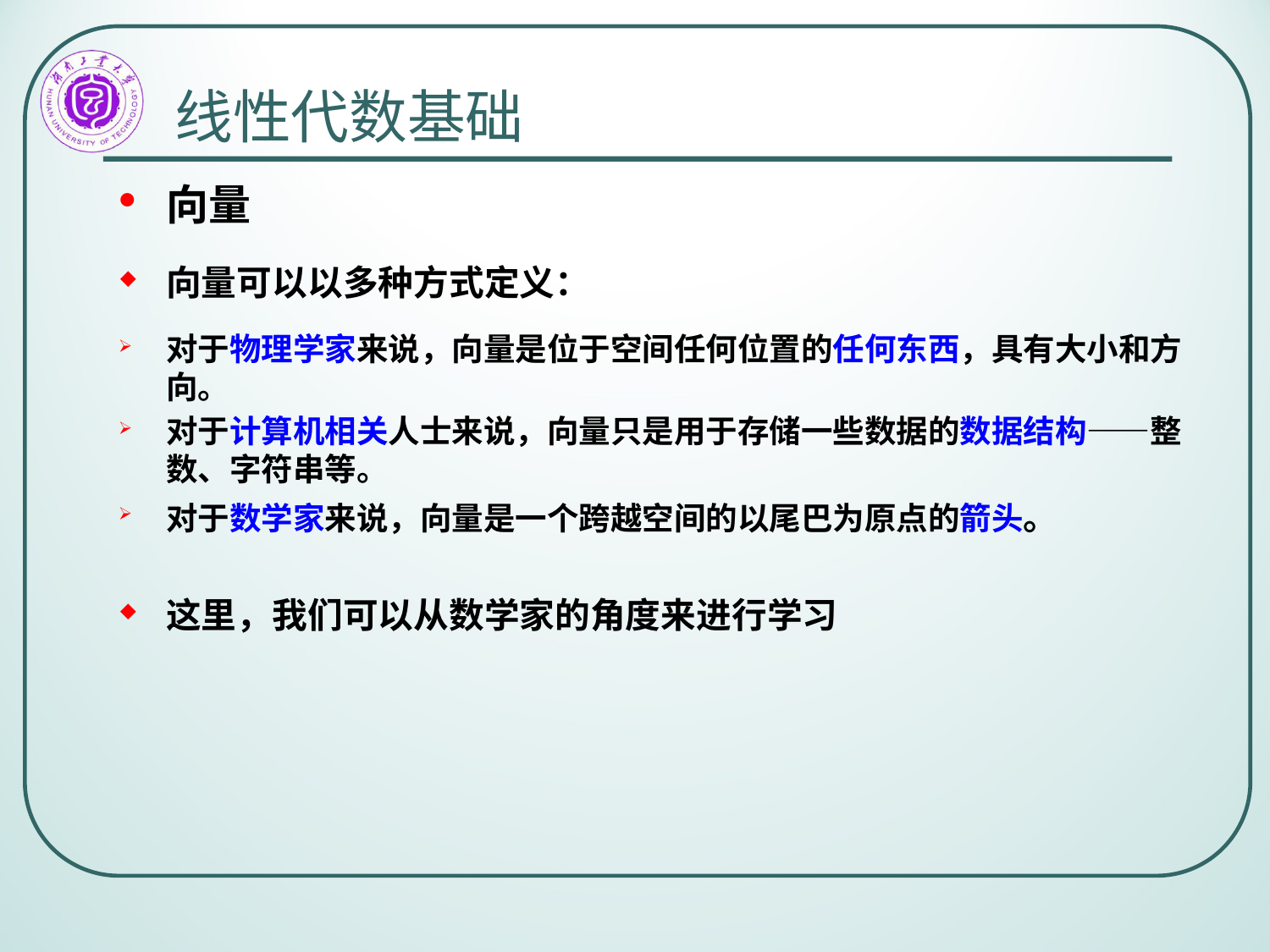

# 线性代数基础
向量

向量可以以多种方式定义：

对于物理学家来说，向量是位于空间任何位置的任何东西，具有大小和方向。
对于计算机相关人士来说，向量只是用于存储一些数据的数据结构——整数、字符串等。
对于数学家来说，向量是一个跨越空间的以尾巴为原点的箭头。

这里，我们可以从数学家的角度来进行学习